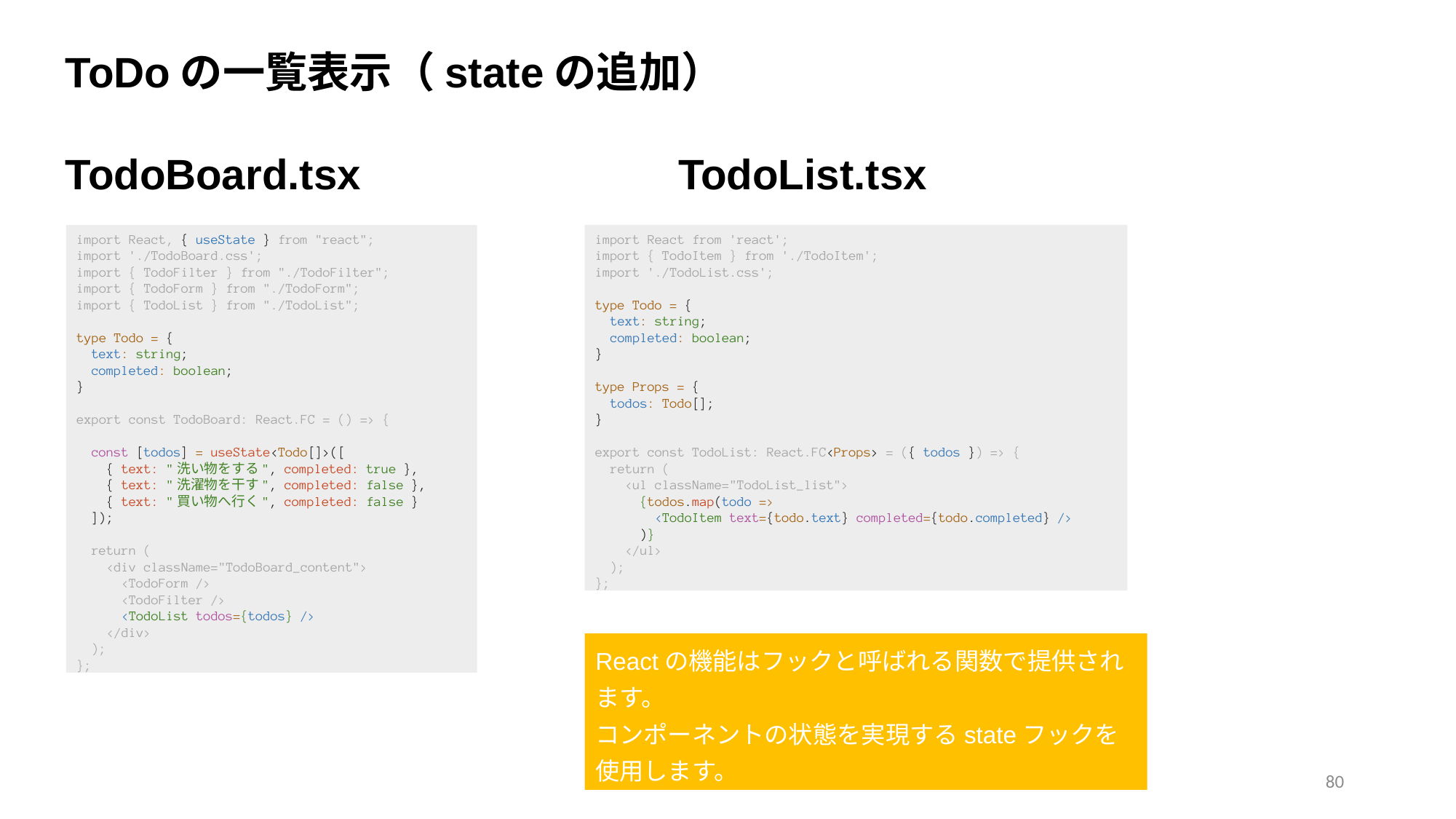

ToDoの一覧表示（stateの追加）

TodoBoard.tsx　　　　　　　TodoList.tsx
import React from 'react';
import { TodoItem } from './TodoItem';
import './TodoList.css';
type Todo = {
  text: string;
  completed: boolean;
}
type Props = {
  todos: Todo[];
}
export const TodoList: React.FC<Props> = ({ todos }) => {
  return (
    <ul className="TodoList_list">
      {todos.map(todo =>
        <TodoItem text={todo.text} completed={todo.completed} />
      )}
    </ul>
  );
};
import React, { useState } from "react";
import './TodoBoard.css';
import { TodoFilter } from "./TodoFilter";
import { TodoForm } from "./TodoForm";
import { TodoList } from "./TodoList";
type Todo = {
  text: string;
  completed: boolean;
}
export const TodoBoard: React.FC = () => {
  const [todos] = useState<Todo[]>([
    { text: "洗い物をする", completed: true },
    { text: "洗濯物を干す", completed: false },
    { text: "買い物へ行く", completed: false }
  ]);
  return (
    <div className="TodoBoard_content">
      <TodoForm />
      <TodoFilter />
      <TodoList todos={todos} />
    </div>
  );
};
Reactの機能はフックと呼ばれる関数で提供されます。
コンポーネントの状態を実現するstateフックを使用します。
80